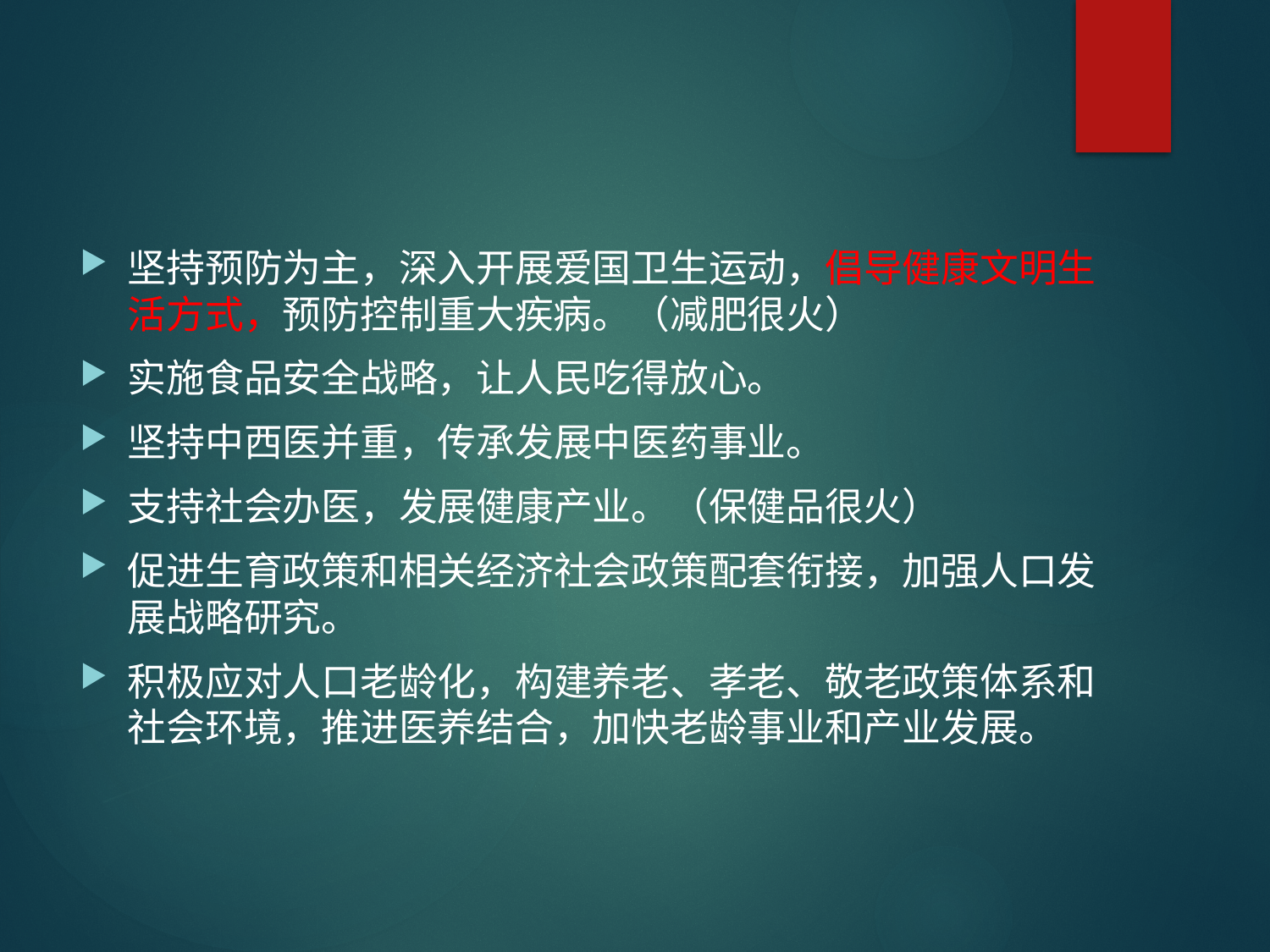

#
坚持预防为主，深入开展爱国卫生运动，倡导健康文明生活方式，预防控制重大疾病。（减肥很火）
实施食品安全战略，让人民吃得放心。
坚持中西医并重，传承发展中医药事业。
支持社会办医，发展健康产业。（保健品很火）
促进生育政策和相关经济社会政策配套衔接，加强人口发展战略研究。
积极应对人口老龄化，构建养老、孝老、敬老政策体系和社会环境，推进医养结合，加快老龄事业和产业发展。